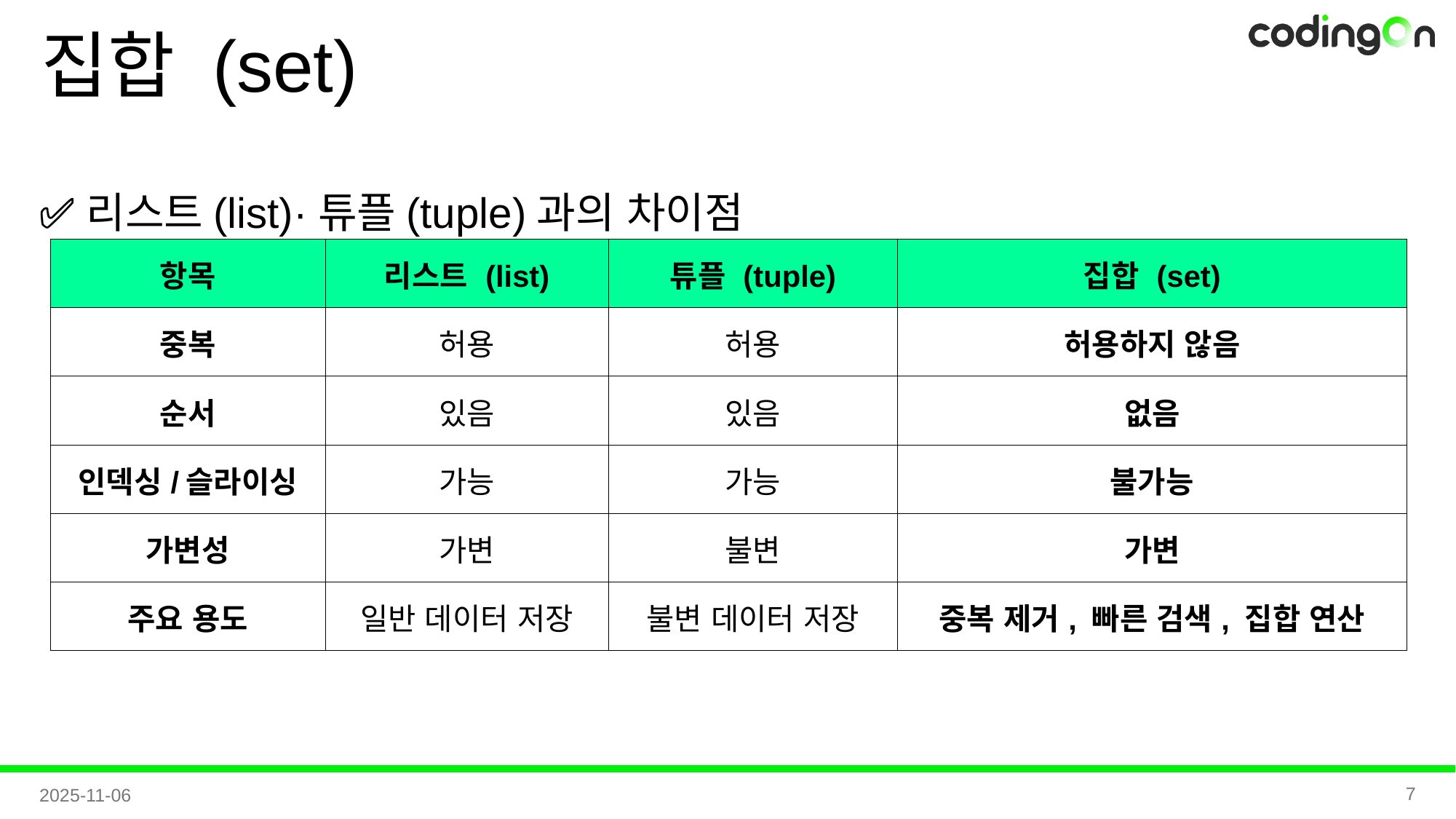

# 집합 (set)
✅리스트(list)·튜플(tuple)과의 차이점
| 항목 | 리스트 (list) | 튜플 (tuple) | 집합 (set) |
| --- | --- | --- | --- |
| 중복 | 허용 | 허용 | 허용하지 않음 |
| 순서 | 있음 | 있음 | 없음 |
| 인덱싱/슬라이싱 | 가능 | 가능 | 불가능 |
| 가변성 | 가변 | 불변 | 가변 |
| 주요 용도 | 일반 데이터 저장 | 불변 데이터 저장 | 중복 제거, 빠른 검색, 집합 연산 |
7
2025-11-06